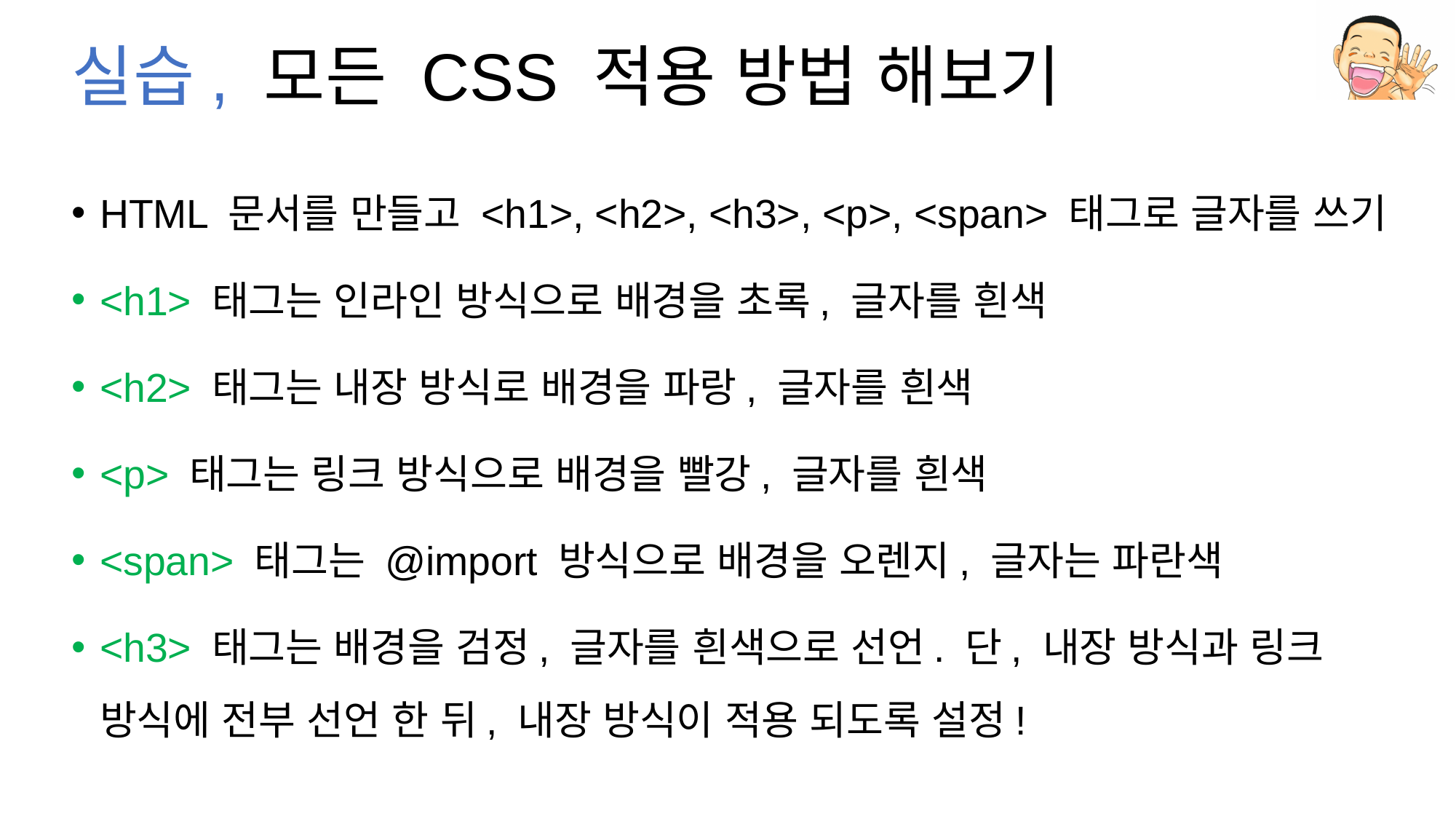

# 실습, 모든 CSS 적용 방법 해보기
HTML 문서를 만들고 <h1>, <h2>, <h3>, <p>, <span> 태그로 글자를 쓰기
<h1> 태그는 인라인 방식으로 배경을 초록, 글자를 흰색
<h2> 태그는 내장 방식로 배경을 파랑, 글자를 흰색
<p> 태그는 링크 방식으로 배경을 빨강, 글자를 흰색
<span> 태그는 @import 방식으로 배경을 오렌지, 글자는 파란색
<h3> 태그는 배경을 검정, 글자를 흰색으로 선언. 단, 내장 방식과 링크 방식에 전부 선언 한 뒤, 내장 방식이 적용 되도록 설정!